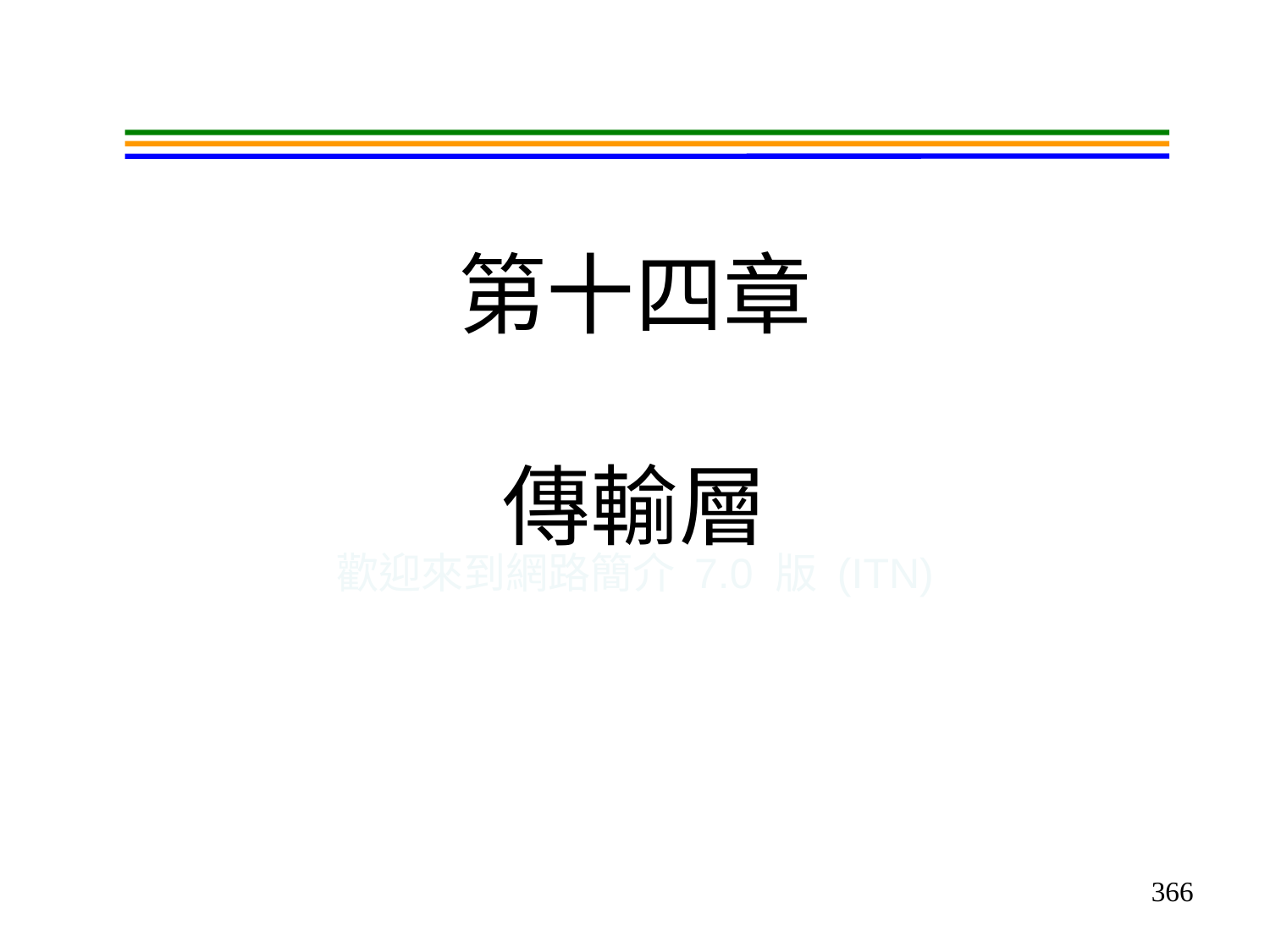

# 第十四章 傳輸層
歡迎來到網路簡介 7.0 版 (ITN)

366